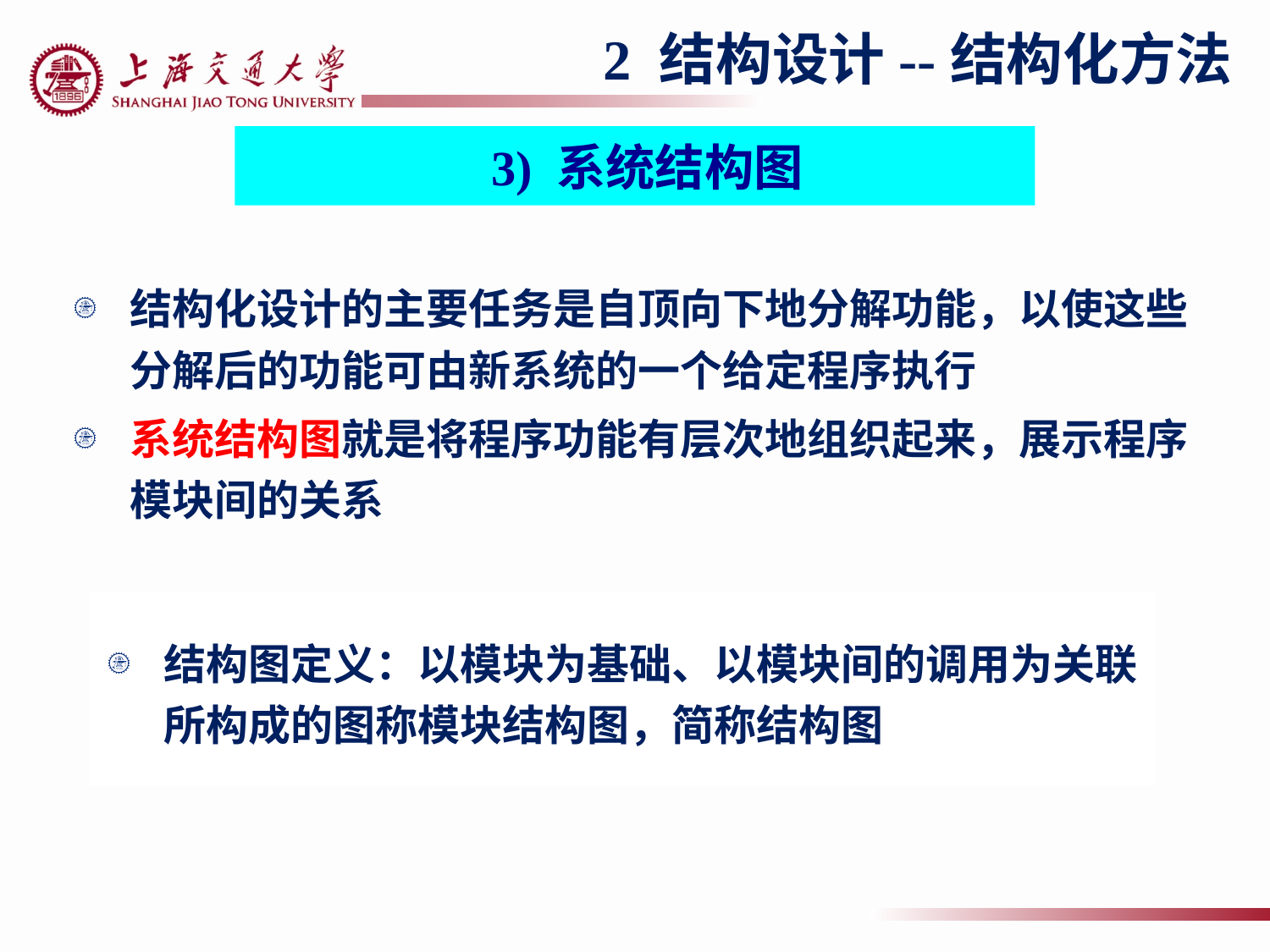

2 结构设计--结构化方法
  3) 系统结构图
结构化设计的主要任务是自顶向下地分解功能，以使这些分解后的功能可由新系统的一个给定程序执行
系统结构图就是将程序功能有层次地组织起来，展示程序模块间的关系
结构图定义：以模块为基础、以模块间的调用为关联所构成的图称模块结构图，简称结构图